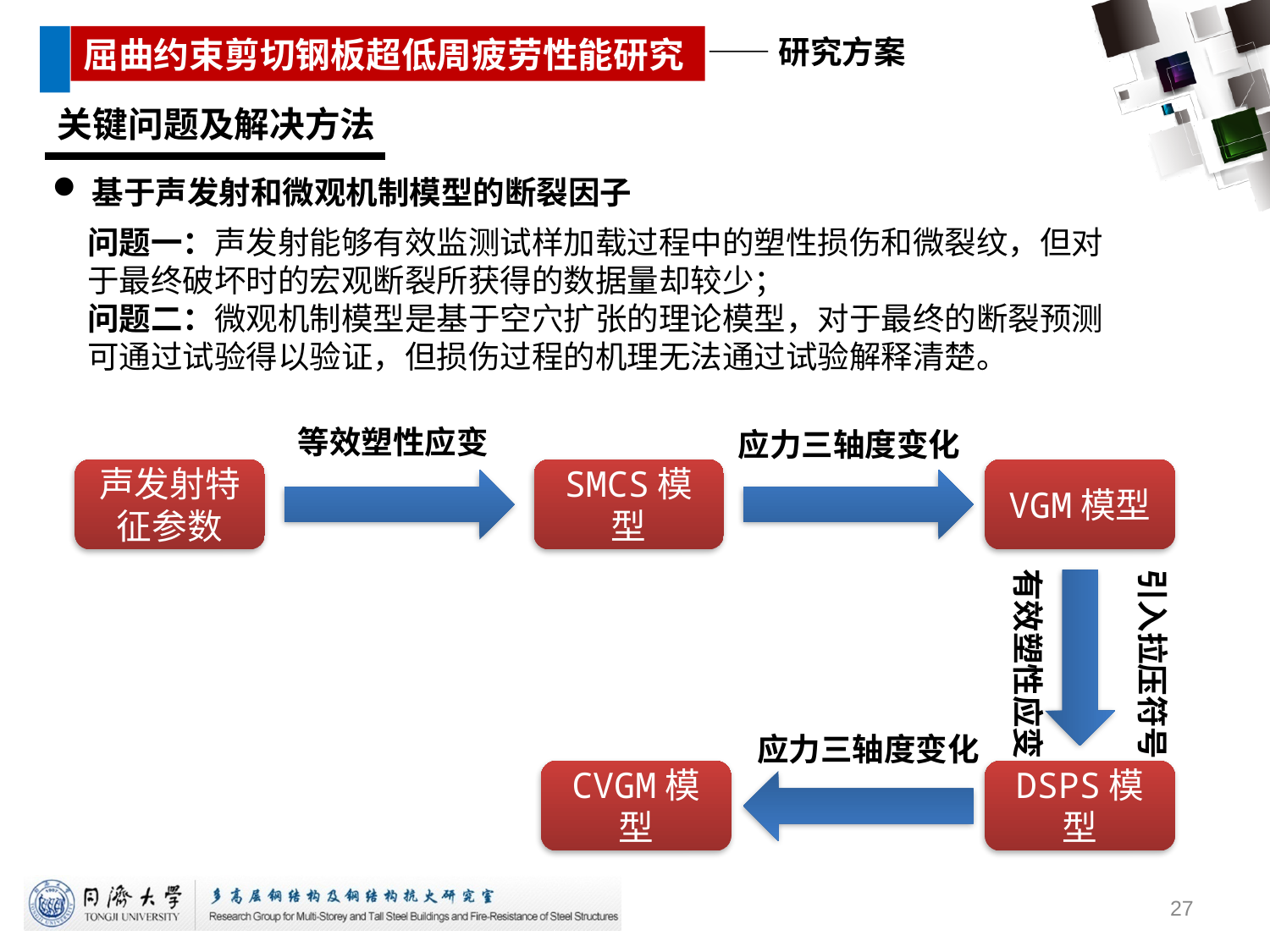

关键问题及解决方法
基于声发射和微观机制模型的断裂因子
问题一：声发射能够有效监测试样加载过程中的塑性损伤和微裂纹，但对于最终破坏时的宏观断裂所获得的数据量却较少；
问题二：微观机制模型是基于空穴扩张的理论模型，对于最终的断裂预测可通过试验得以验证，但损伤过程的机理无法通过试验解释清楚。
等效塑性应变
应力三轴度变化
声发射特征参数
SMCS模型
VGM模型

有效塑性应变
引入拉压符号

应力三轴度变化
CVGM模型
DSPS模型

27